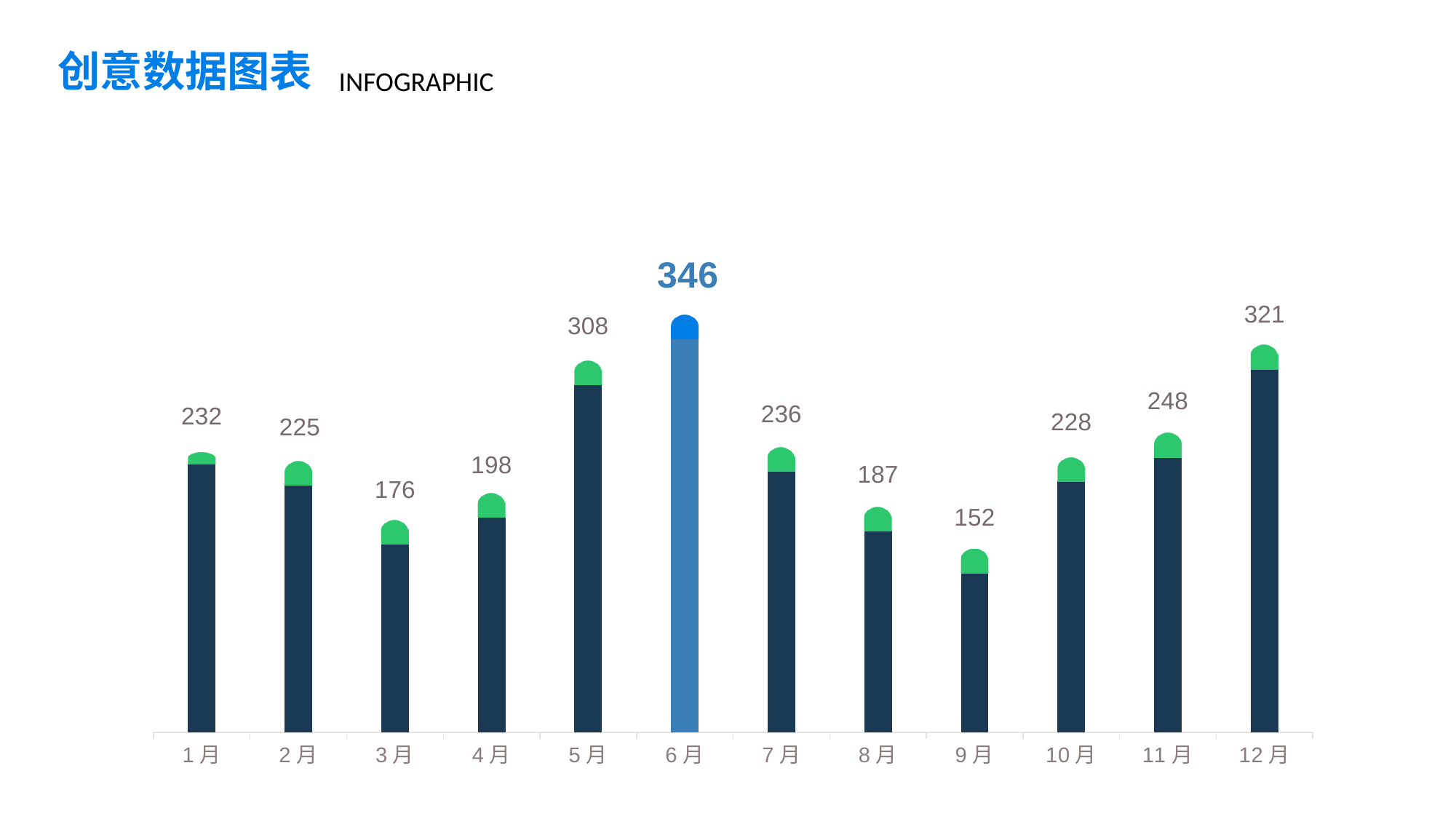

创意数据图表
INFOGRAPHIC

### Chart

| Category | 数量-20 | 20 |
|---|---|---|
| 1月 | 222.0 | 10.0 |
| 2月 | 205.0 | 20.0 |
| 3月 | 156.0 | 20.0 |
| 4月 | 178.0 | 20.0 |
| 5月 | 288.0 | 20.0 |
| 6月 | 326.0 | 20.0 |
| 7月 | 216.0 | 20.0 |
| 8月 | 167.0 | 20.0 |
| 9月 | 132.0 | 20.0 |
| 10月 | 208.0 | 20.0 |
| 11月 | 228.0 | 20.0 |
| 12月 | 301.0 | 20.0 |